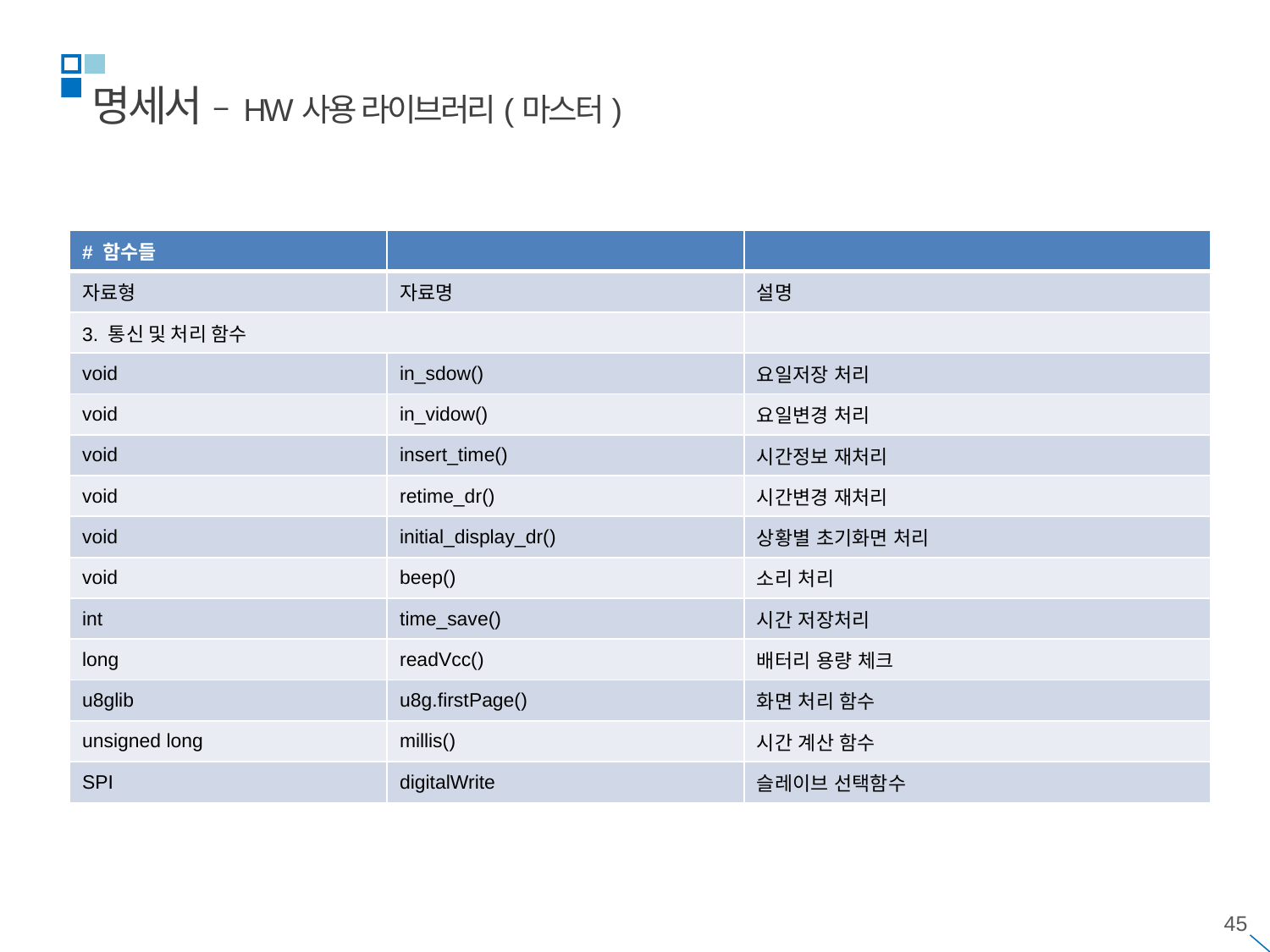

명세서 – HW사용 라이브러리(마스터)
| # 함수들 |  |  |
| --- | --- | --- |
| 자료형 | 자료명 | 설명 |
| 3. 통신 및 처리 함수 |  |  |
| void | in\_sdow() | 요일저장 처리 |
| void | in\_vidow() | 요일변경 처리 |
| void | insert\_time() | 시간정보 재처리 |
| void | retime\_dr() | 시간변경 재처리 |
| void | initial\_display\_dr() | 상황별 초기화면 처리 |
| void | beep() | 소리 처리 |
| int | time\_save() | 시간 저장처리 |
| long | readVcc() | 배터리 용량 체크 |
| u8glib | u8g.firstPage() | 화면 처리 함수 |
| unsigned long | millis() | 시간 계산 함수 |
| SPI | digitalWrite | 슬레이브 선택함수 |